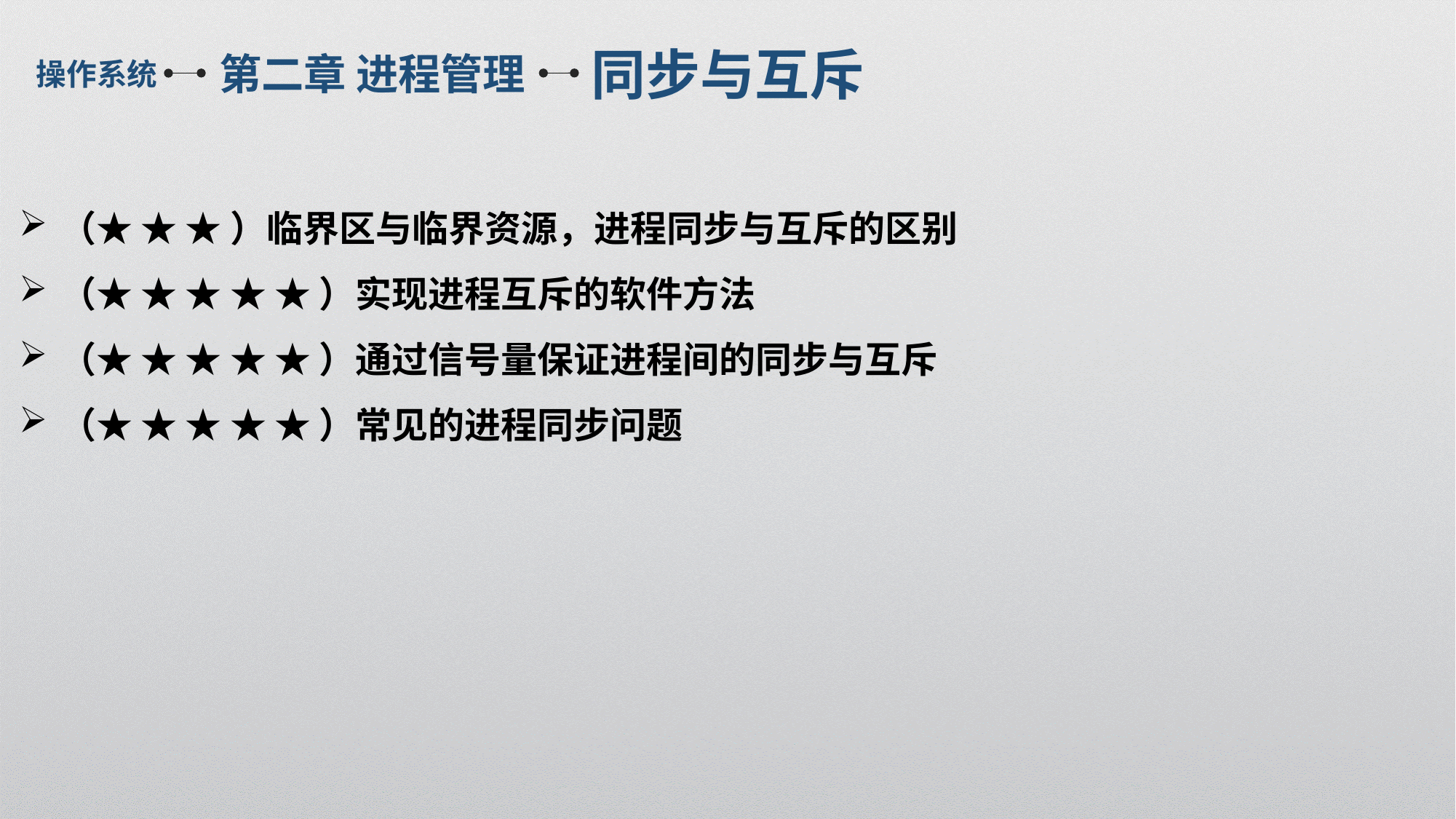

同步与互斥
第二章 进程管理
操作系统
（★ ★ ★ ）临界区与临界资源，进程同步与互斥的区别
（★ ★ ★ ★ ★ ）实现进程互斥的软件方法
（★ ★ ★ ★ ★ ）通过信号量保证进程间的同步与互斥
（★ ★ ★ ★ ★ ）常见的进程同步问题